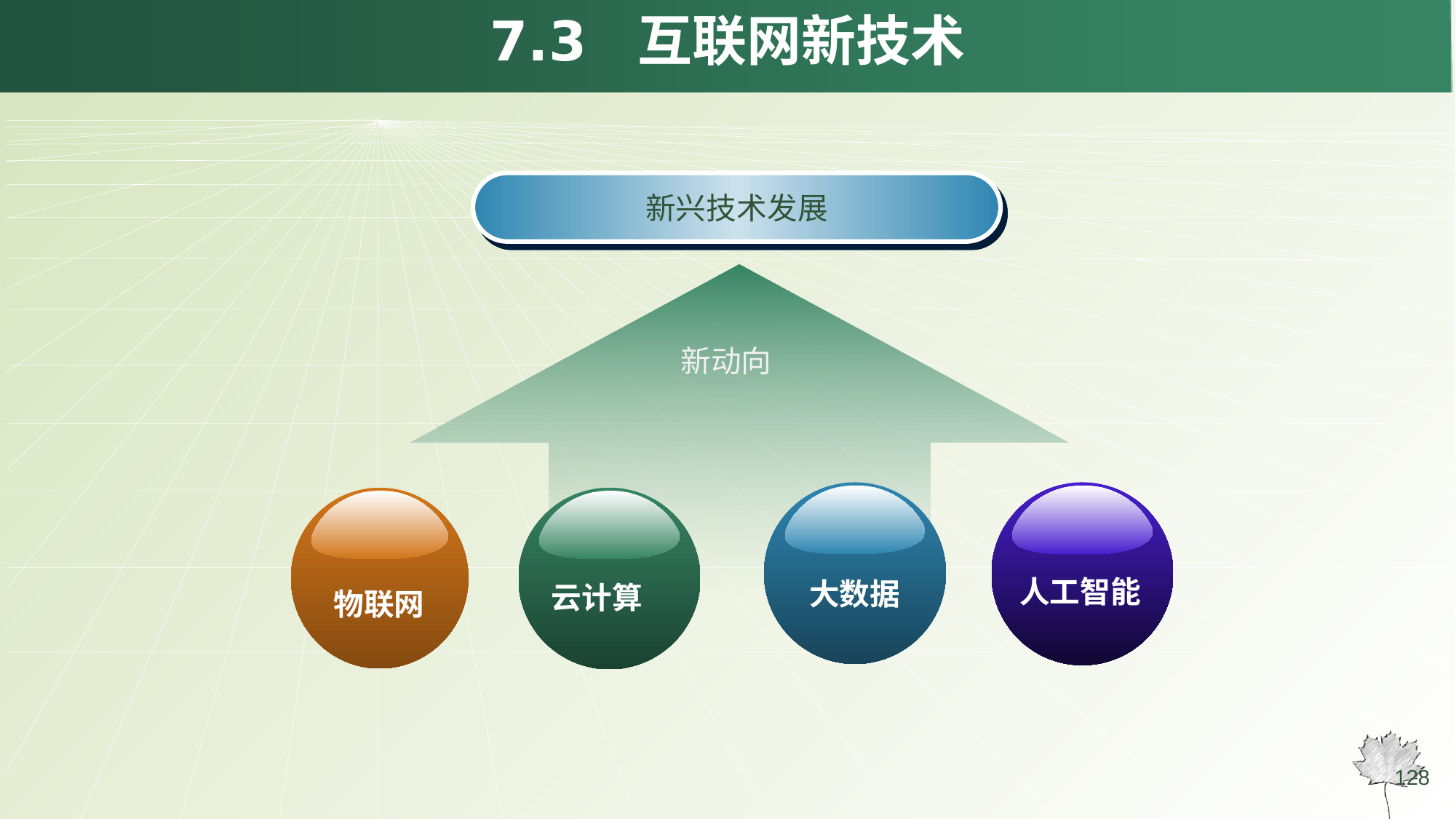

# 7.3  互联网新技术
新兴技术发展

新动向

大数据

人工智能

物联网

云计算
128